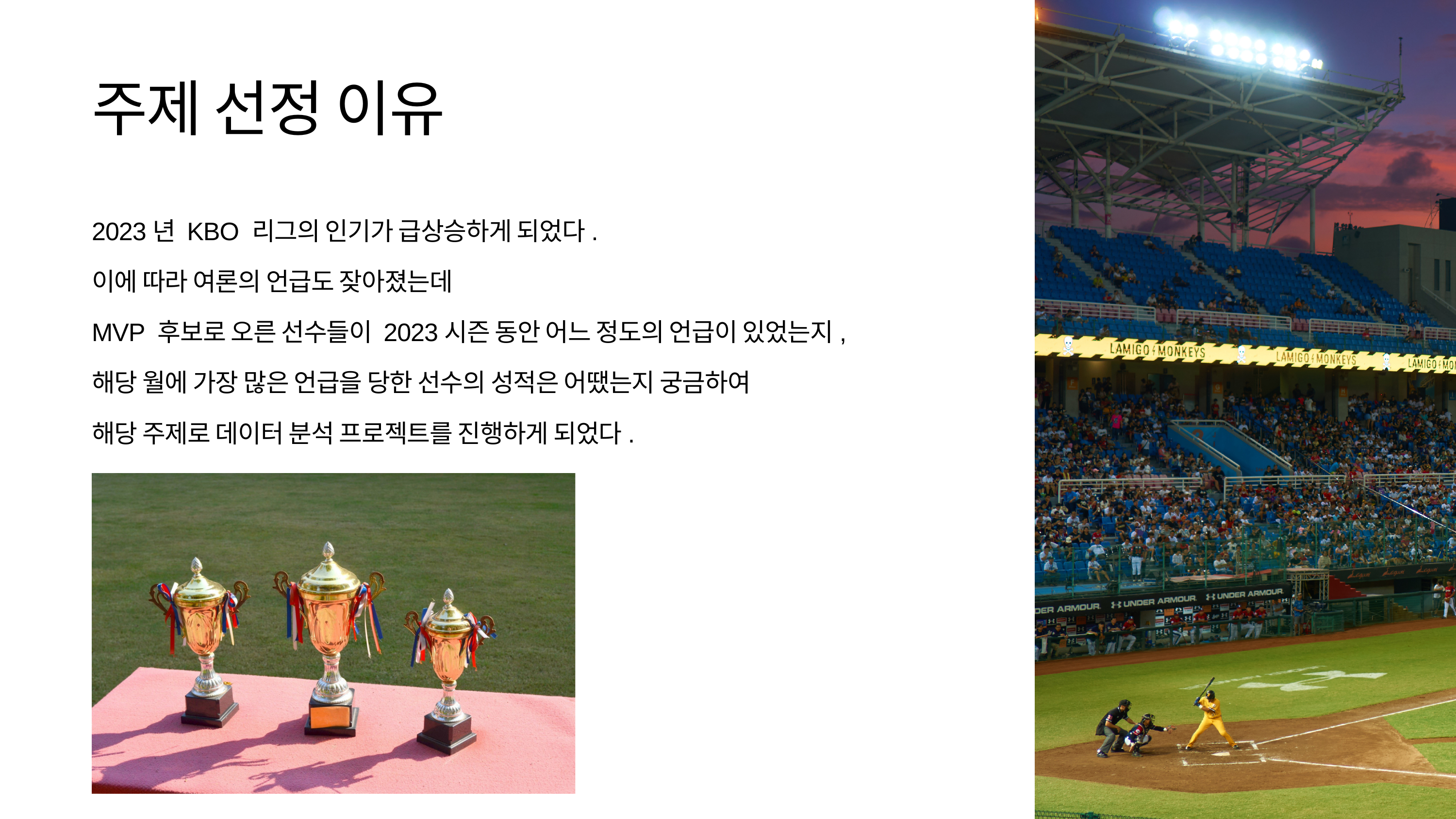

주제 선정 이유
2023년 KBO 리그의 인기가 급상승하게 되었다.
이에 따라 여론의 언급도 잦아졌는데
MVP 후보로 오른 선수들이 2023시즌 동안 어느 정도의 언급이 있었는지,
해당 월에 가장 많은 언급을 당한 선수의 성적은 어땠는지 궁금하여
해당 주제로 데이터 분석 프로젝트를 진행하게 되었다.